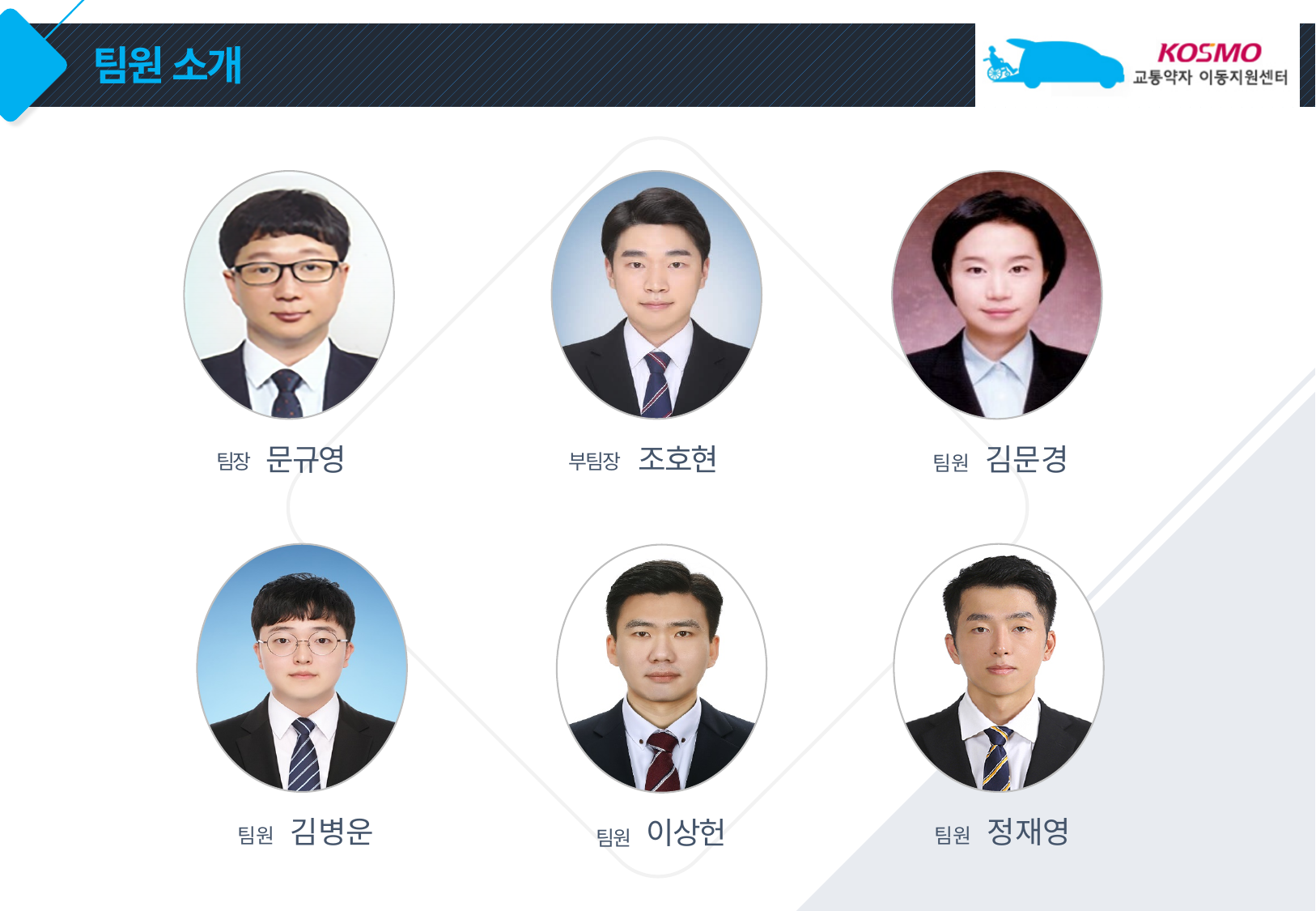

# 팀원 소개

문규영
조호현
김문경
부팀장
팀장
팀원

김병운
정재영
이상헌
팀원
팀원
팀원